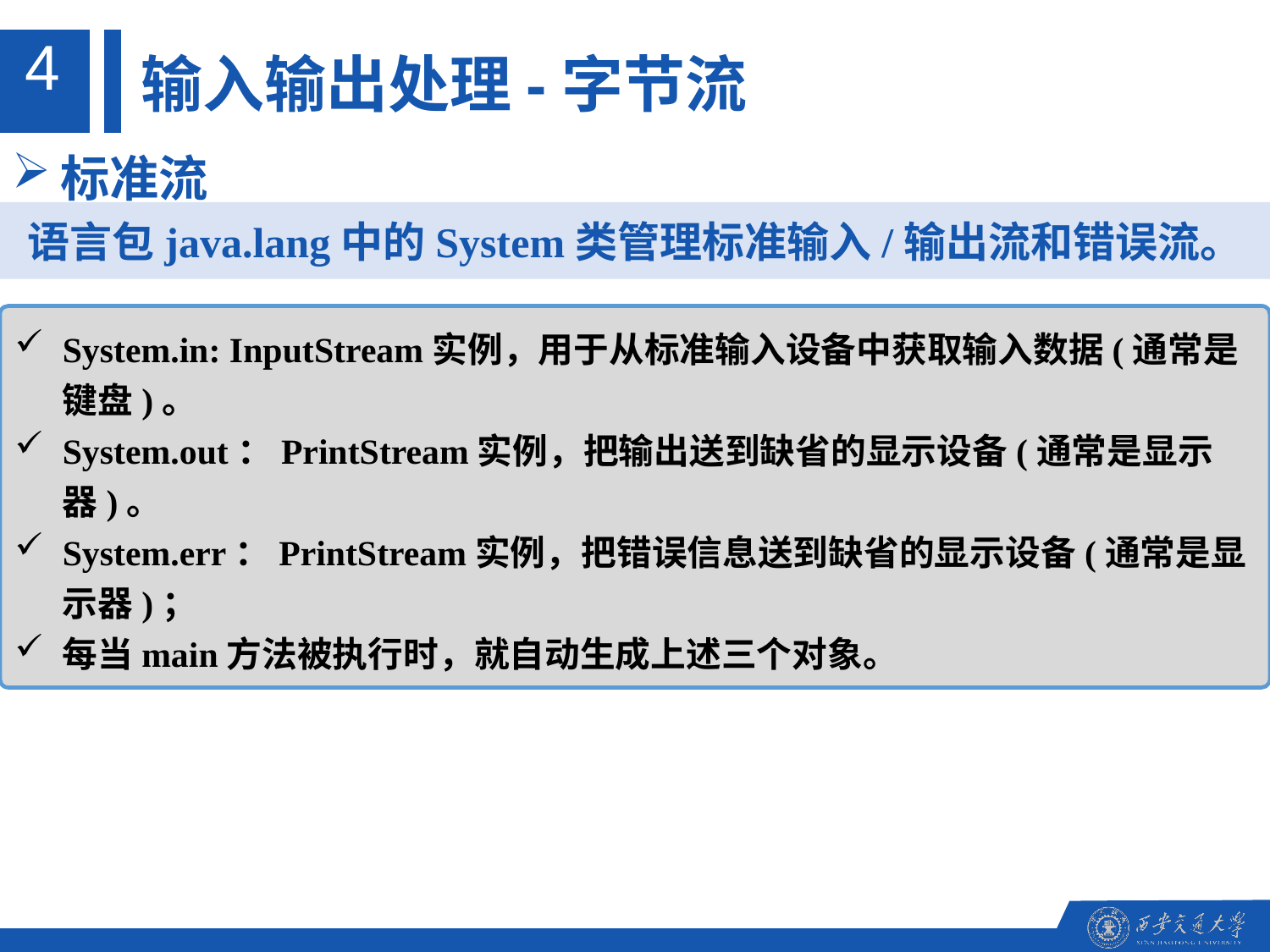

4
输入输出处理-字节流
标准流

语言包java.lang中的System类管理标准输入/输出流和错误流。
System.in: InputStream实例，用于从标准输入设备中获取输入数据(通常是键盘)。
System.out：PrintStream实例，把输出送到缺省的显示设备(通常是显示器)。
System.err：PrintStream实例，把错误信息送到缺省的显示设备(通常是显示器)；
每当main方法被执行时，就自动生成上述三个对象。